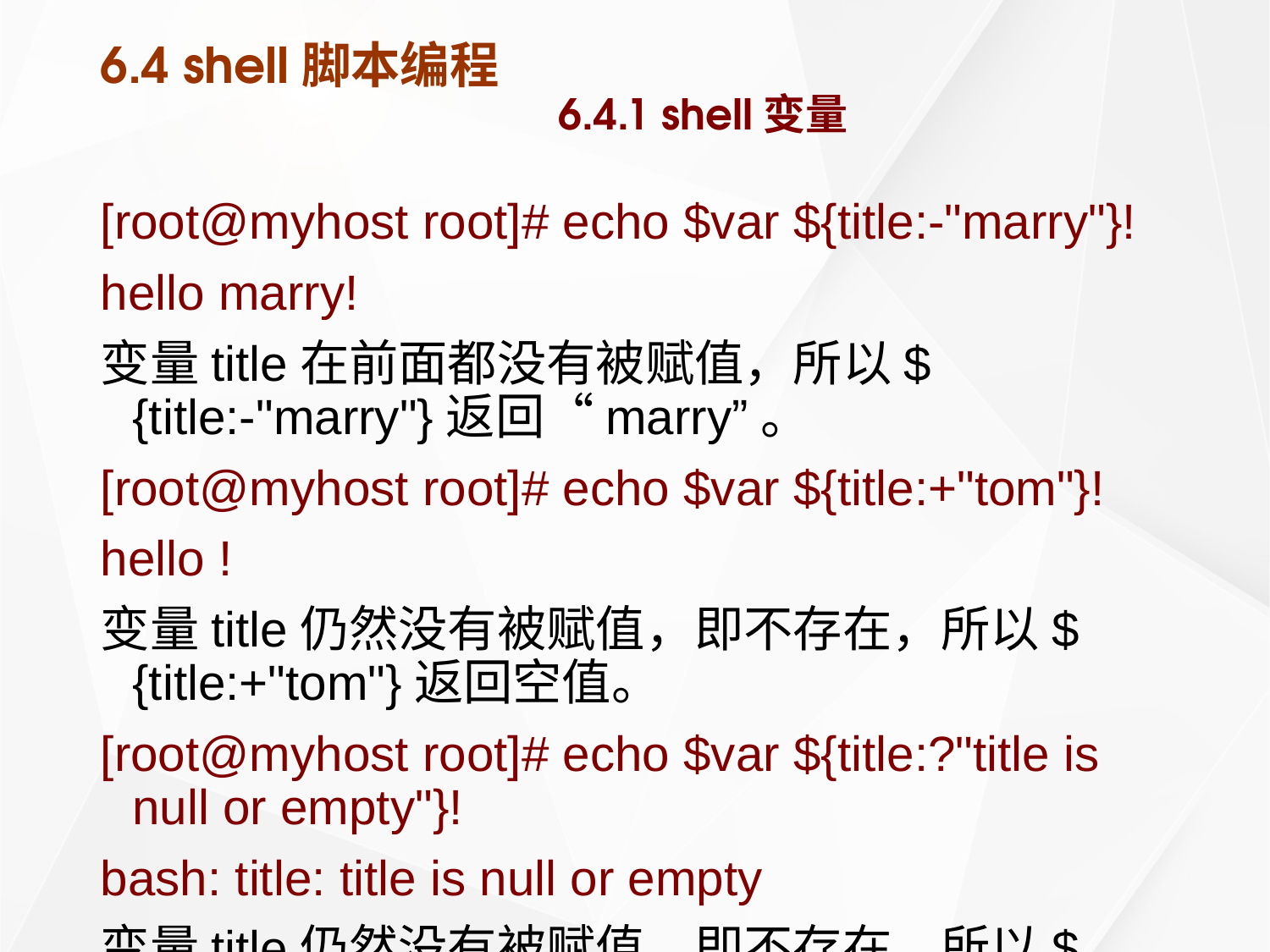

# 6.4 shell脚本编程 6.4.1 shell变量
[root@myhost root]# echo $var ${title:-"marry"}!
hello marry!
变量title在前面都没有被赋值，所以${title:-"marry"}返回“marry”。
[root@myhost root]# echo $var ${title:+"tom"}!
hello !
变量title仍然没有被赋值，即不存在，所以${title:+"tom"}返回空值。
[root@myhost root]# echo $var ${title:?"title is null or empty"}!
bash: title: title is null or empty
变量title仍然没有被赋值，即不存在，所以${title:?"title is null or empty"}返回了错误信息，即“bash: title: title is null or empty”。